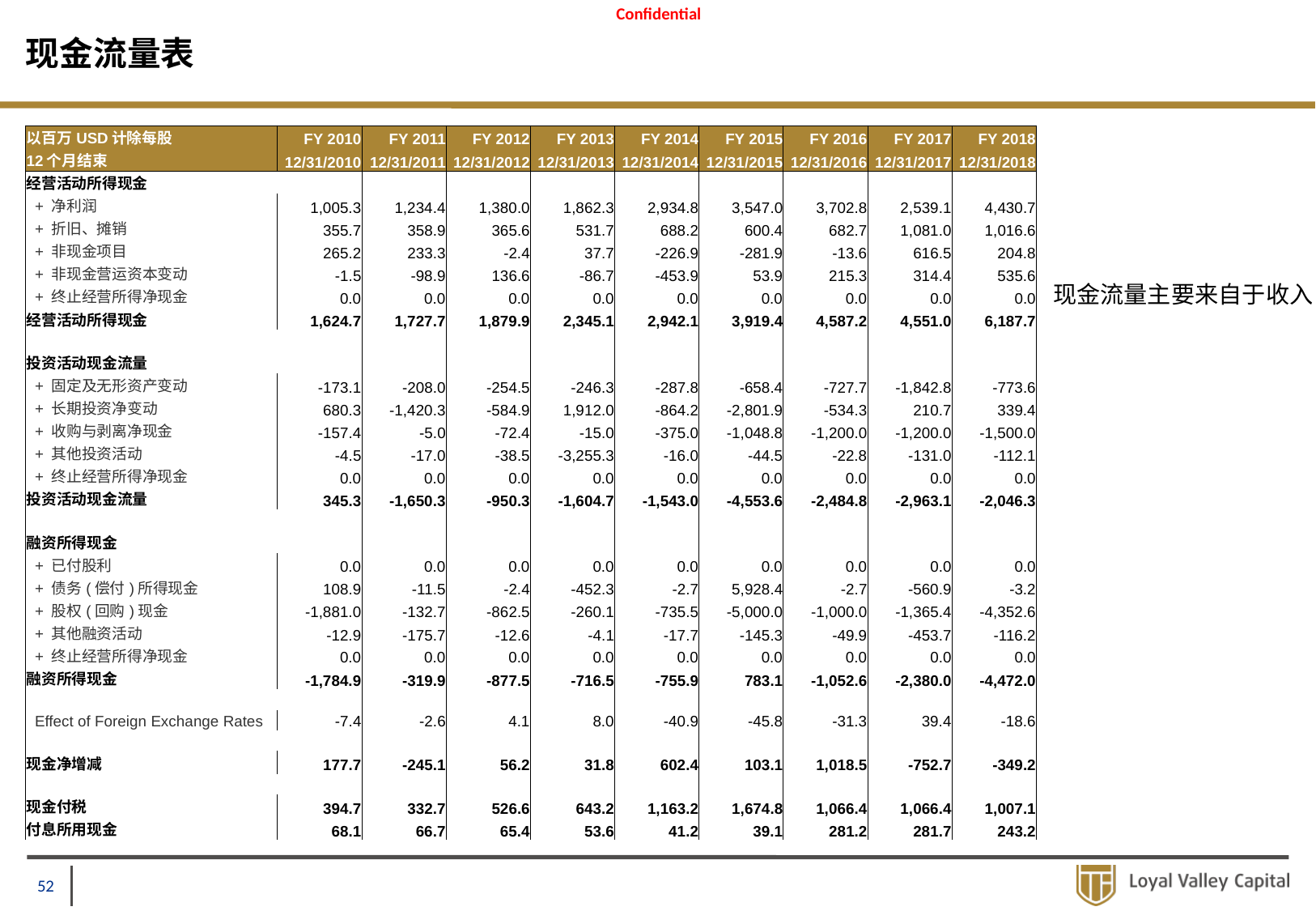

# 现金流量表
| 以百万USD计除每股 | FY 2010 | FY 2011 | FY 2012 | FY 2013 | FY 2014 | FY 2015 | FY 2016 | FY 2017 | FY 2018 |
| --- | --- | --- | --- | --- | --- | --- | --- | --- | --- |
| 12个月结束 | 12/31/2010 | 12/31/2011 | 12/31/2012 | 12/31/2013 | 12/31/2014 | 12/31/2015 | 12/31/2016 | 12/31/2017 | 12/31/2018 |
| 经营活动所得现金 |  |  |  |  |  |  |  |  |  |
| + 净利润 | 1,005.3 | 1,234.4 | 1,380.0 | 1,862.3 | 2,934.8 | 3,547.0 | 3,702.8 | 2,539.1 | 4,430.7 |
| + 折旧、摊销 | 355.7 | 358.9 | 365.6 | 531.7 | 688.2 | 600.4 | 682.7 | 1,081.0 | 1,016.6 |
| + 非现金项目 | 265.2 | 233.3 | -2.4 | 37.7 | -226.9 | -281.9 | -13.6 | 616.5 | 204.8 |
| + 非现金营运资本变动 | -1.5 | -98.9 | 136.6 | -86.7 | -453.9 | 53.9 | 215.3 | 314.4 | 535.6 |
| + 终止经营所得净现金 | 0.0 | 0.0 | 0.0 | 0.0 | 0.0 | 0.0 | 0.0 | 0.0 | 0.0 |
| 经营活动所得现金 | 1,624.7 | 1,727.7 | 1,879.9 | 2,345.1 | 2,942.1 | 3,919.4 | 4,587.2 | 4,551.0 | 6,187.7 |
|  |  |  |  |  |  |  |  |  |  |
| 投资活动现金流量 |  |  |  |  |  |  |  |  |  |
| + 固定及无形资产变动 | -173.1 | -208.0 | -254.5 | -246.3 | -287.8 | -658.4 | -727.7 | -1,842.8 | -773.6 |
| + 长期投资净变动 | 680.3 | -1,420.3 | -584.9 | 1,912.0 | -864.2 | -2,801.9 | -534.3 | 210.7 | 339.4 |
| + 收购与剥离净现金 | -157.4 | -5.0 | -72.4 | -15.0 | -375.0 | -1,048.8 | -1,200.0 | -1,200.0 | -1,500.0 |
| + 其他投资活动 | -4.5 | -17.0 | -38.5 | -3,255.3 | -16.0 | -44.5 | -22.8 | -131.0 | -112.1 |
| + 终止经营所得净现金 | 0.0 | 0.0 | 0.0 | 0.0 | 0.0 | 0.0 | 0.0 | 0.0 | 0.0 |
| 投资活动现金流量 | 345.3 | -1,650.3 | -950.3 | -1,604.7 | -1,543.0 | -4,553.6 | -2,484.8 | -2,963.1 | -2,046.3 |
|  |  |  |  |  |  |  |  |  |  |
| 融资所得现金 |  |  |  |  |  |  |  |  |  |
| + 已付股利 | 0.0 | 0.0 | 0.0 | 0.0 | 0.0 | 0.0 | 0.0 | 0.0 | 0.0 |
| + 债务(偿付)所得现金 | 108.9 | -11.5 | -2.4 | -452.3 | -2.7 | 5,928.4 | -2.7 | -560.9 | -3.2 |
| + 股权(回购)现金 | -1,881.0 | -132.7 | -862.5 | -260.1 | -735.5 | -5,000.0 | -1,000.0 | -1,365.4 | -4,352.6 |
| + 其他融资活动 | -12.9 | -175.7 | -12.6 | -4.1 | -17.7 | -145.3 | -49.9 | -453.7 | -116.2 |
| + 终止经营所得净现金 | 0.0 | 0.0 | 0.0 | 0.0 | 0.0 | 0.0 | 0.0 | 0.0 | 0.0 |
| 融资所得现金 | -1,784.9 | -319.9 | -877.5 | -716.5 | -755.9 | 783.1 | -1,052.6 | -2,380.0 | -4,472.0 |
|  |  |  |  |  |  |  |  |  |  |
| Effect of Foreign Exchange Rates | -7.4 | -2.6 | 4.1 | 8.0 | -40.9 | -45.8 | -31.3 | 39.4 | -18.6 |
|  |  |  |  |  |  |  |  |  |  |
| 现金净增减 | 177.7 | -245.1 | 56.2 | 31.8 | 602.4 | 103.1 | 1,018.5 | -752.7 | -349.2 |
|  |  |  |  |  |  |  |  |  |  |
| 现金付税 | 394.7 | 332.7 | 526.6 | 643.2 | 1,163.2 | 1,674.8 | 1,066.4 | 1,066.4 | 1,007.1 |
| 付息所用现金 | 68.1 | 66.7 | 65.4 | 53.6 | 41.2 | 39.1 | 281.2 | 281.7 | 243.2 |
现金流量主要来自于收入